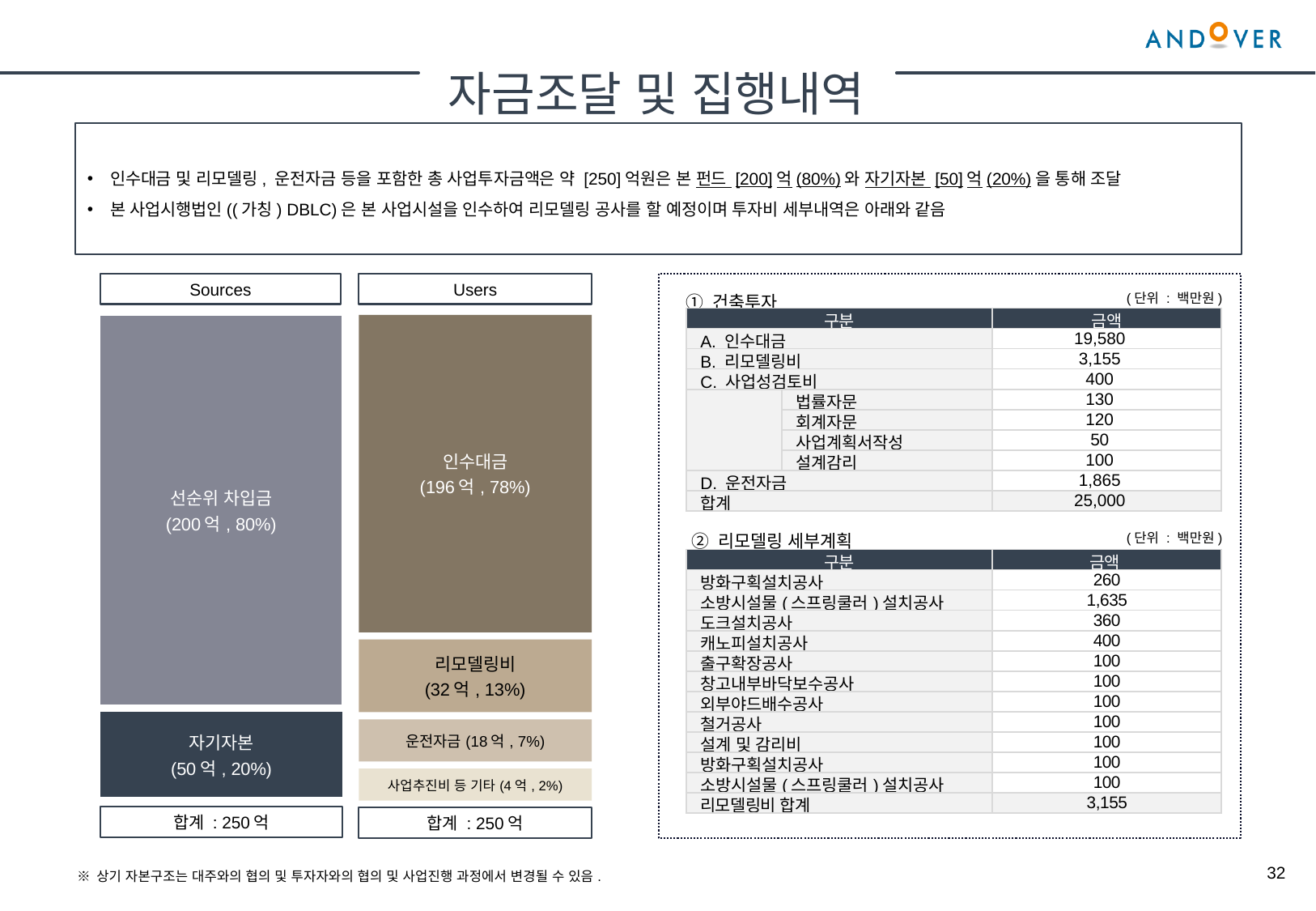

자금조달 및 집행내역
인수대금 및 리모델링, 운전자금 등을 포함한 총 사업투자금액은 약 [250]억원은 본 펀드 [200]억(80%)와 자기자본 [50]억(20%)을 통해 조달
본 사업시행법인((가칭) DBLC)은 본 사업시설을 인수하여 리모델링 공사를 할 예정이며 투자비 세부내역은 아래와 같음
Users

Sources
   ① 건축투자
(단위 : 백만원)
| 구분 |  | 금액 |
| --- | --- | --- |
| A. 인수대금 |  | 19,580 |
| B. 리모델링비 |  | 3,155 |
| C. 사업성검토비 |  | 400 |
|  | 법률자문 | 130 |
|  | 회계자문 | 120 |
|  | 사업계획서작성 | 50 |
|  | 설계감리 | 100 |
| D. 운전자금 |  | 1,865 |
| 합계 |  | 25,000 |
| 인수대금 (196억, 78%) |
| --- |
| 선순위 차입금 (200억, 80%) |
| --- |
② 리모델링 세부계획
(단위 : 백만원)
| 구분 | 금액 |
| --- | --- |
| 방화구획설치공사 | 260 |
| 소방시설물(스프링쿨러)설치공사 | 1,635 |
| 도크설치공사 | 360 |
| 캐노피설치공사 | 400 |
| 출구확장공사 | 100 |
| 창고내부바닥보수공사 | 100 |
| 외부야드배수공사 | 100 |
| 철거공사 | 100 |
| 설계 및 감리비 | 100 |
| 방화구획설치공사 | 100 |
| 소방시설물(스프링쿨러)설치공사 | 100 |
| 리모델링비 합계 | 3,155 |
| 리모델링비 (32억, 13%) |
| --- |
| 자기자본 (50억, 20%) |
| --- |
| 운전자금(18억, 7%) |
| --- |
| 사업추진비 등 기타(4억, 2%) |
| --- |
합계 : 250억
합계 : 250억
32
※ 상기 자본구조는 대주와의 협의 및 투자자와의 협의 및 사업진행 과정에서 변경될 수 있음.